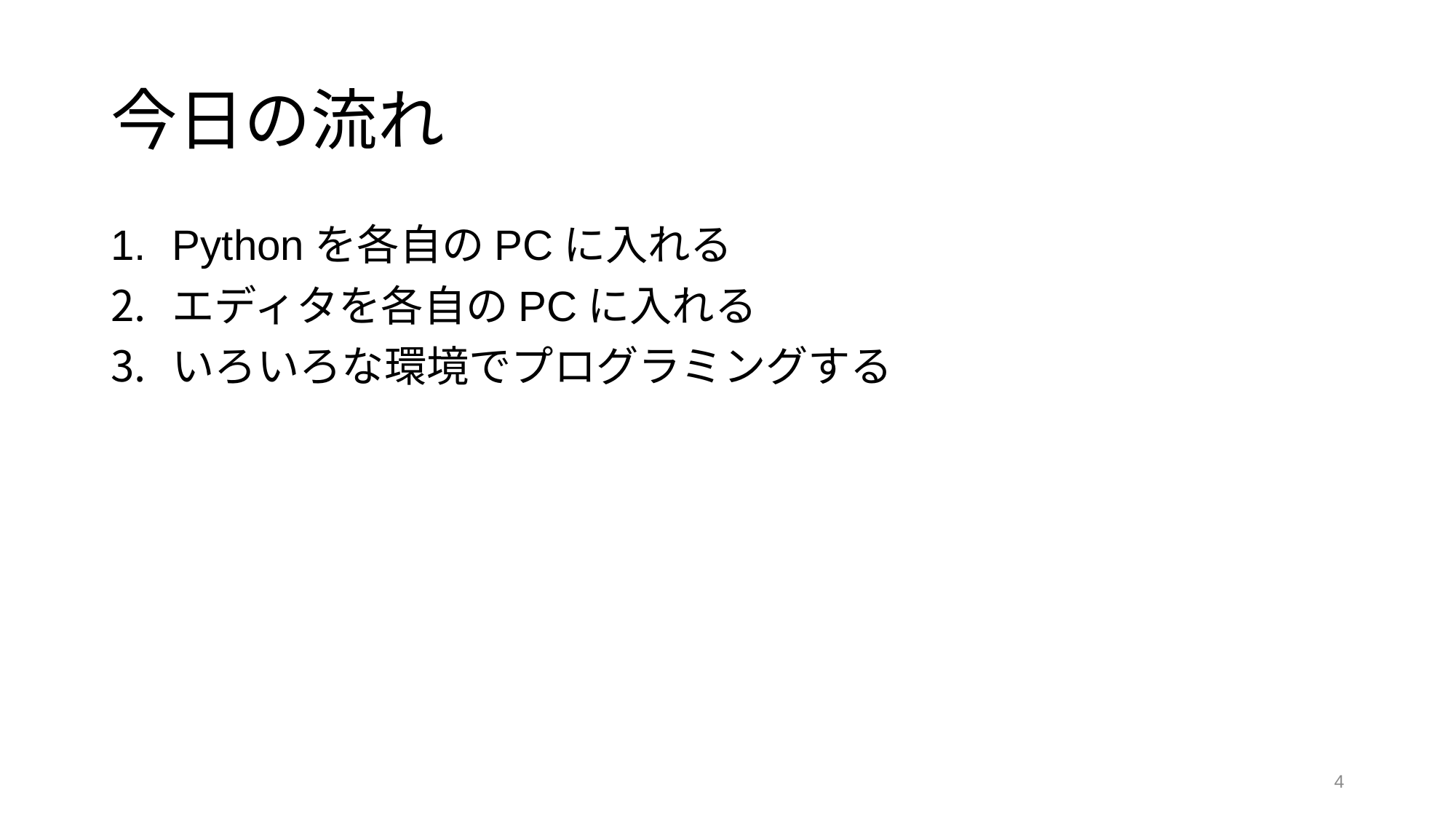

# 今日の流れ
Pythonを各自のPCに入れる
エディタを各自のPCに入れる
いろいろな環境でプログラミングする
4